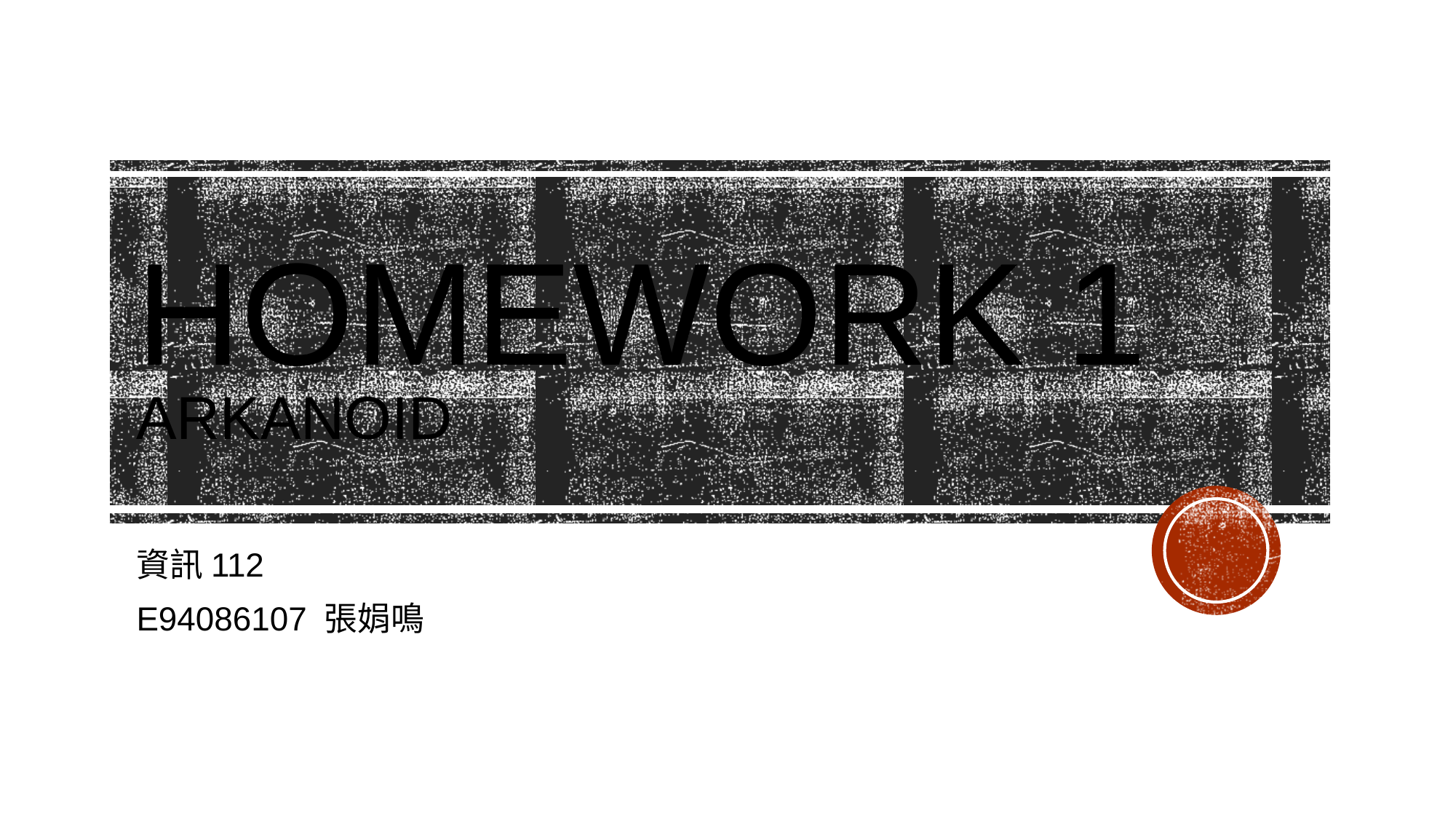

# Homework 1 arkanoid
資訊112
E94086107 張娟鳴